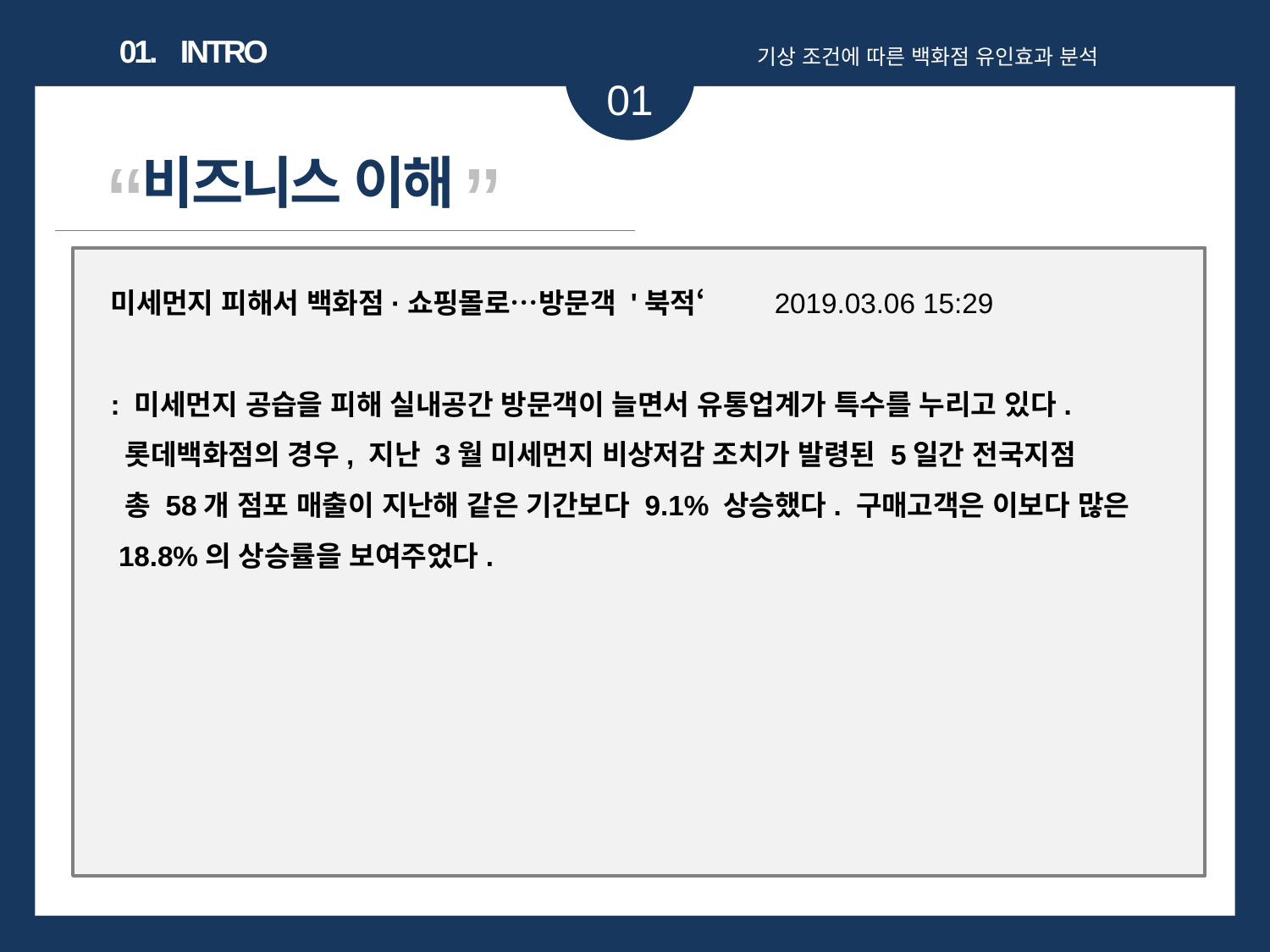

01.    INTRO
기상 조건에 따른 백화점 유인효과 분석
01

“           ”
비즈니스 이해

미세먼지 피해서 백화점·쇼핑몰로…방문객 '북적‘        2019.03.06 15:29

: 미세먼지 공습을 피해 실내공간 방문객이 늘면서 유통업계가 특수를 누리고 있다.
 롯데백화점의 경우, 지난 3월 미세먼지 비상저감 조치가 발령된 5일간 전국지점
 총 58개 점포 매출이 지난해 같은 기간보다 9.1% 상승했다. 구매고객은 이보다 많은
 18.8%의 상승률을 보여주었다.